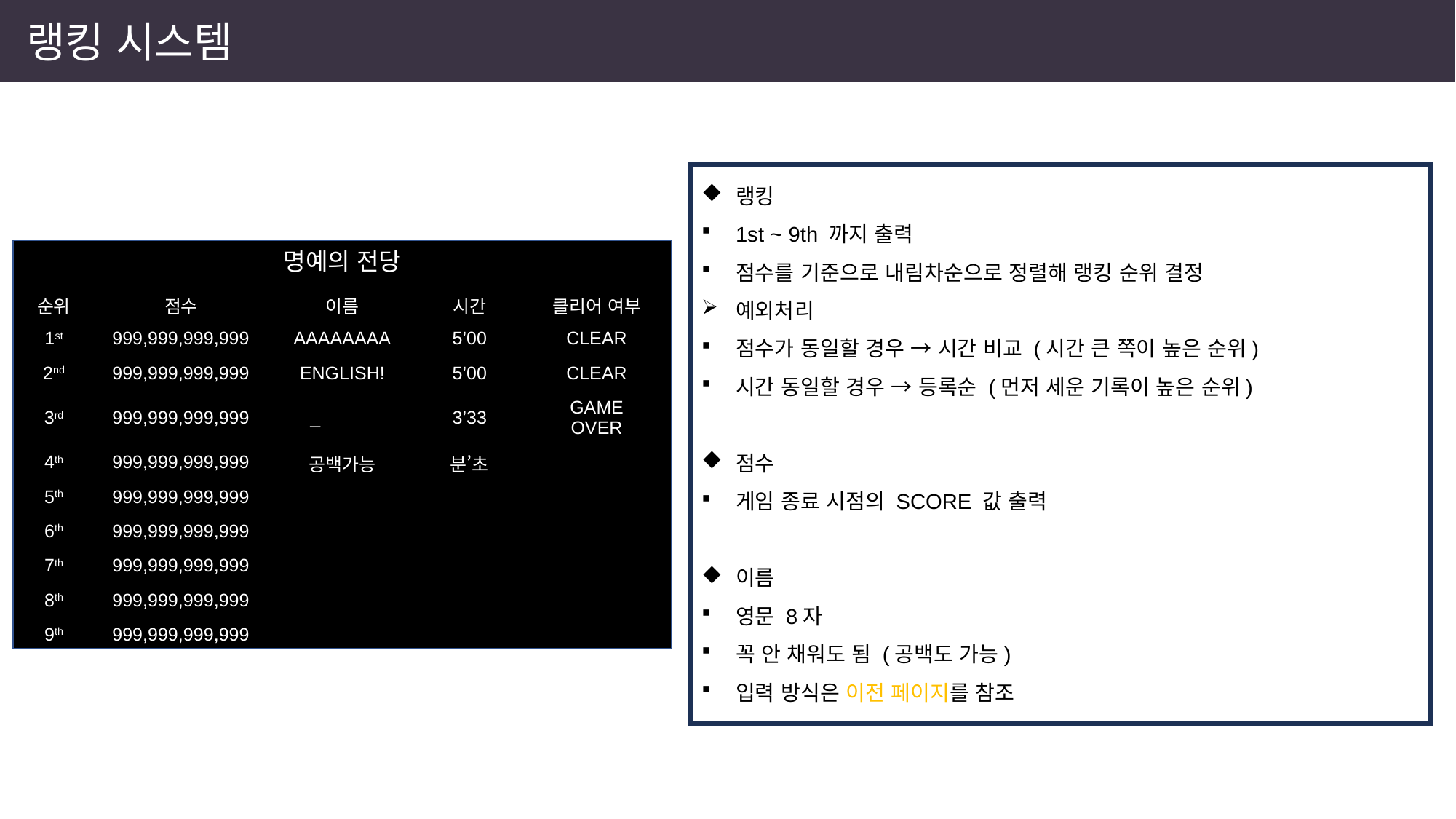

랭킹 시스템
랭킹
1st ~ 9th 까지 출력
점수를 기준으로 내림차순으로 정렬해 랭킹 순위 결정
예외처리
점수가 동일할 경우 → 시간 비교 (시간 큰 쪽이 높은 순위)
시간 동일할 경우 → 등록순 (먼저 세운 기록이 높은 순위)

점수
게임 종료 시점의 SCORE 값 출력

이름
영문 8자
꼭 안 채워도 됨 (공백도 가능)
입력 방식은 이전 페이지를 참조

명예의 전당
| 순위 | 점수 | 이름 | 시간 | 클리어 여부 |
| --- | --- | --- | --- | --- |
| 1st | 999,999,999,999 | AAAAAAAA | 5’00 | CLEAR |
| 2nd | 999,999,999,999 | ENGLISH! | 5’00 | CLEAR |
| 3rd | 999,999,999,999 | \_ | 3’33 | GAME OVER |
| 4th | 999,999,999,999 | 공백가능 | 분’초 |  |
| 5th | 999,999,999,999 |  |  |  |
| 6th | 999,999,999,999 |  |  |  |
| 7th | 999,999,999,999 |  |  |  |
| 8th | 999,999,999,999 |  |  |  |
| 9th | 999,999,999,999 |  |  |  |